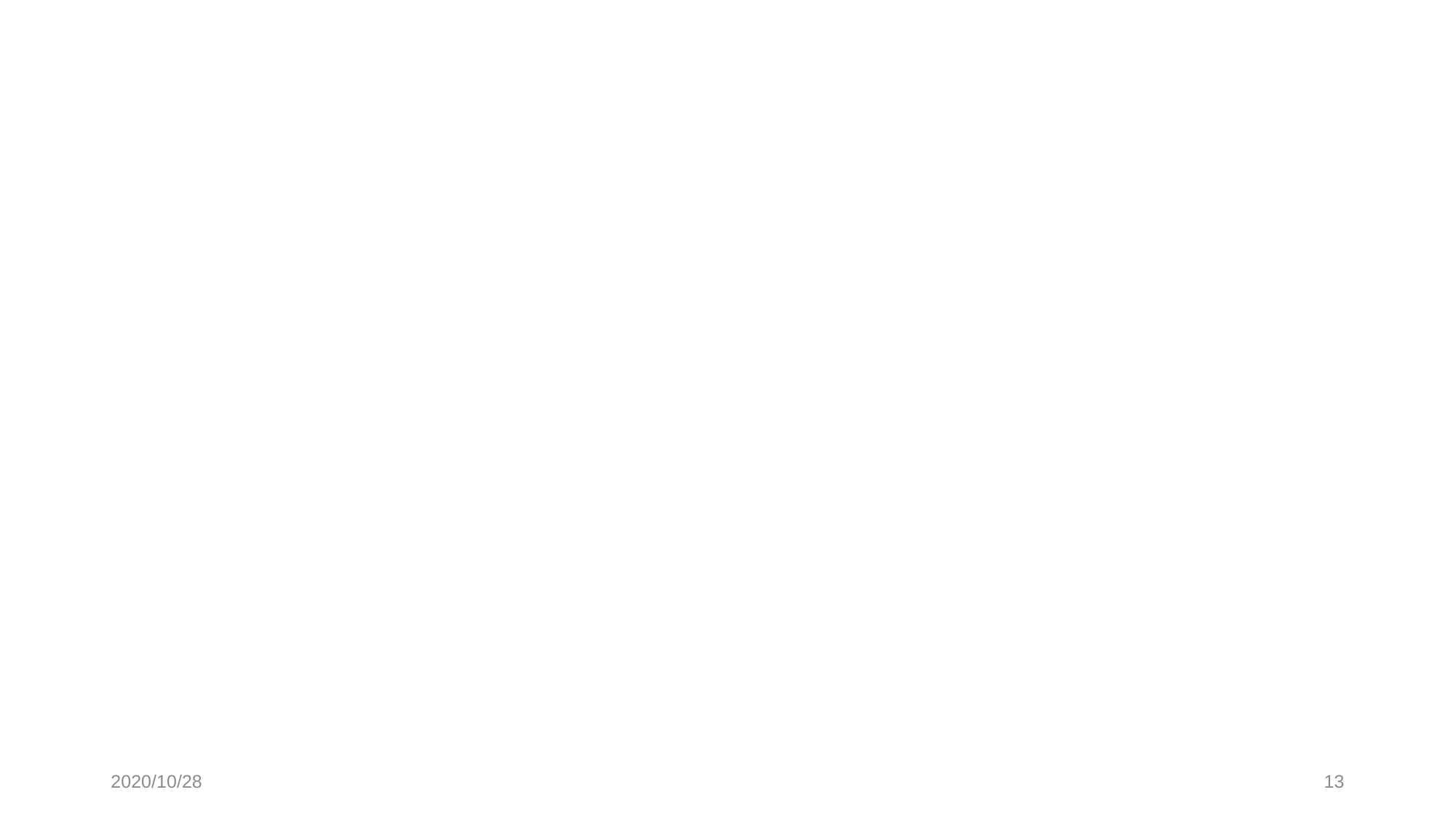

计算机软件具有自身的特点。首先, 它是人类脑
力劳动的智慧成果; 计算机软件的产生, 凝聚了开发
者的大量时间与精力, 是人脑周密逻辑性的产物。其
次, 它具有极高的价值, 一部好的计算机软件必然具
有极高的社会价值和经济价值, 它能应用于社会的多
个领域, 而且还能促进软件产业的发展, 并取得良好
的经济效益。再次, 它具有易复制、易改编的特点, 但
也往往成为不法分子盗版和篡改利用的对象。
2020/10/28
13